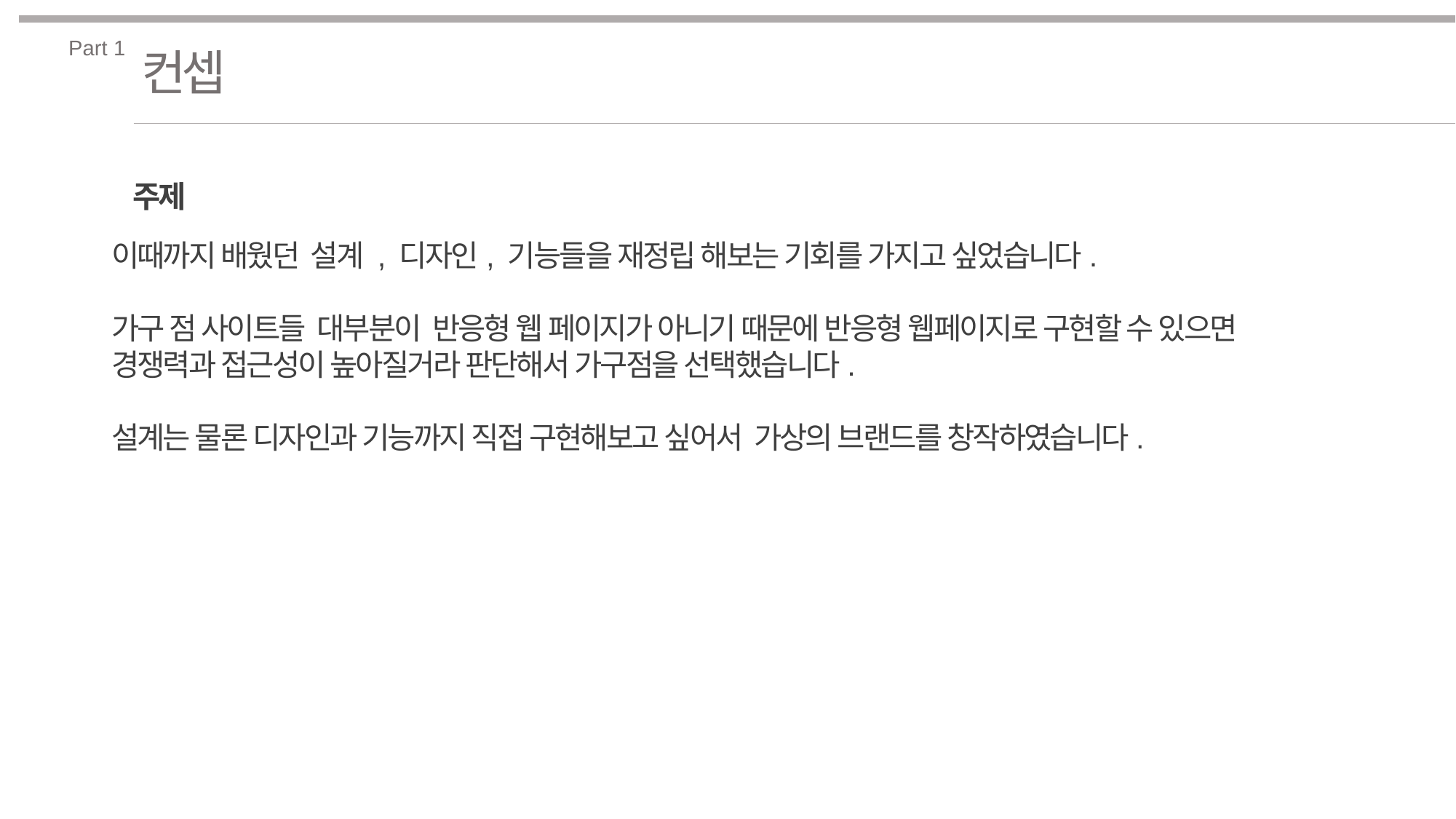

Part 1
컨셉
주제
이때까지 배웠던  설계 , 디자인, 기능들을 재정립 해보는 기회를 가지고 싶었습니다.

가구 점 사이트들  대부분이  반응형 웹 페이지가 아니기 때문에 반응형 웹페이지로 구현할 수 있으면
경쟁력과 접근성이 높아질거라 판단해서 가구점을 선택했습니다.

설계는 물론 디자인과 기능까지 직접 구현해보고 싶어서  가상의 브랜드를 창작하였습니다.